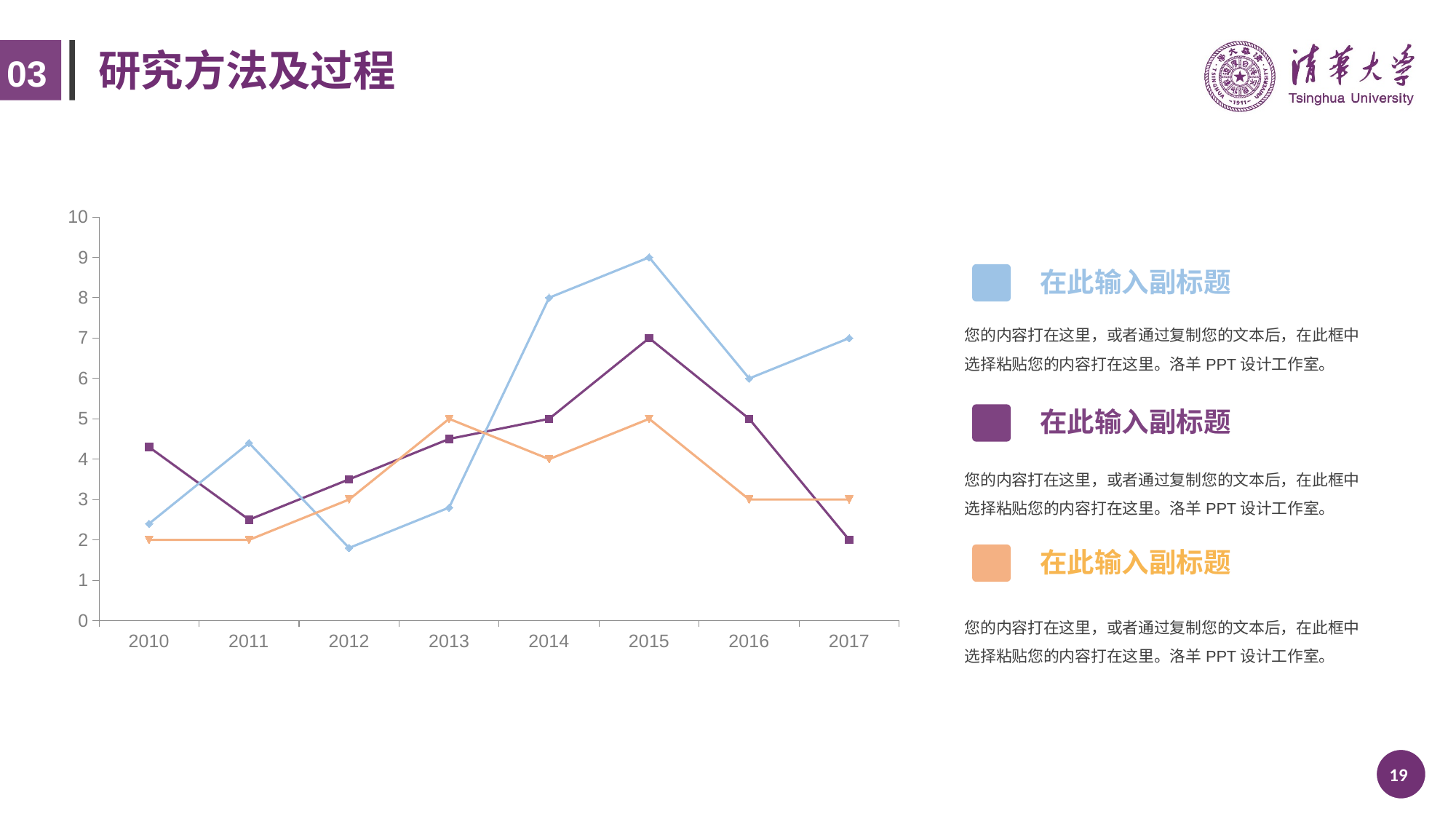

# 研究方法及过程
03

### Chart

| Category | Series 1 | Series 2 | Series 3 |
|---|---|---|---|
| 2010 | 4.3 | 2.4 | 2.0 |
| 2011 | 2.5 | 4.4 | 2.0 |
| 2012 | 3.5 | 1.8 | 3.0 |
| 2013 | 4.5 | 2.8 | 5.0 |
| 2014 | 5.0 | 8.0 | 4.0 |
| 2015 | 7.0 | 9.0 | 5.0 |
| 2016 | 5.0 | 6.0 | 3.0 |
| 2017 | 2.0 | 7.0 | 3.0 |
在此输入副标题

您的内容打在这里，或者通过复制您的文本后，在此框中选择粘贴您的内容打在这里。洛羊PPT设计工作室。
在此输入副标题

您的内容打在这里，或者通过复制您的文本后，在此框中选择粘贴您的内容打在这里。洛羊PPT设计工作室。
在此输入副标题

您的内容打在这里，或者通过复制您的文本后，在此框中选择粘贴您的内容打在这里。洛羊PPT设计工作室。
19    /30